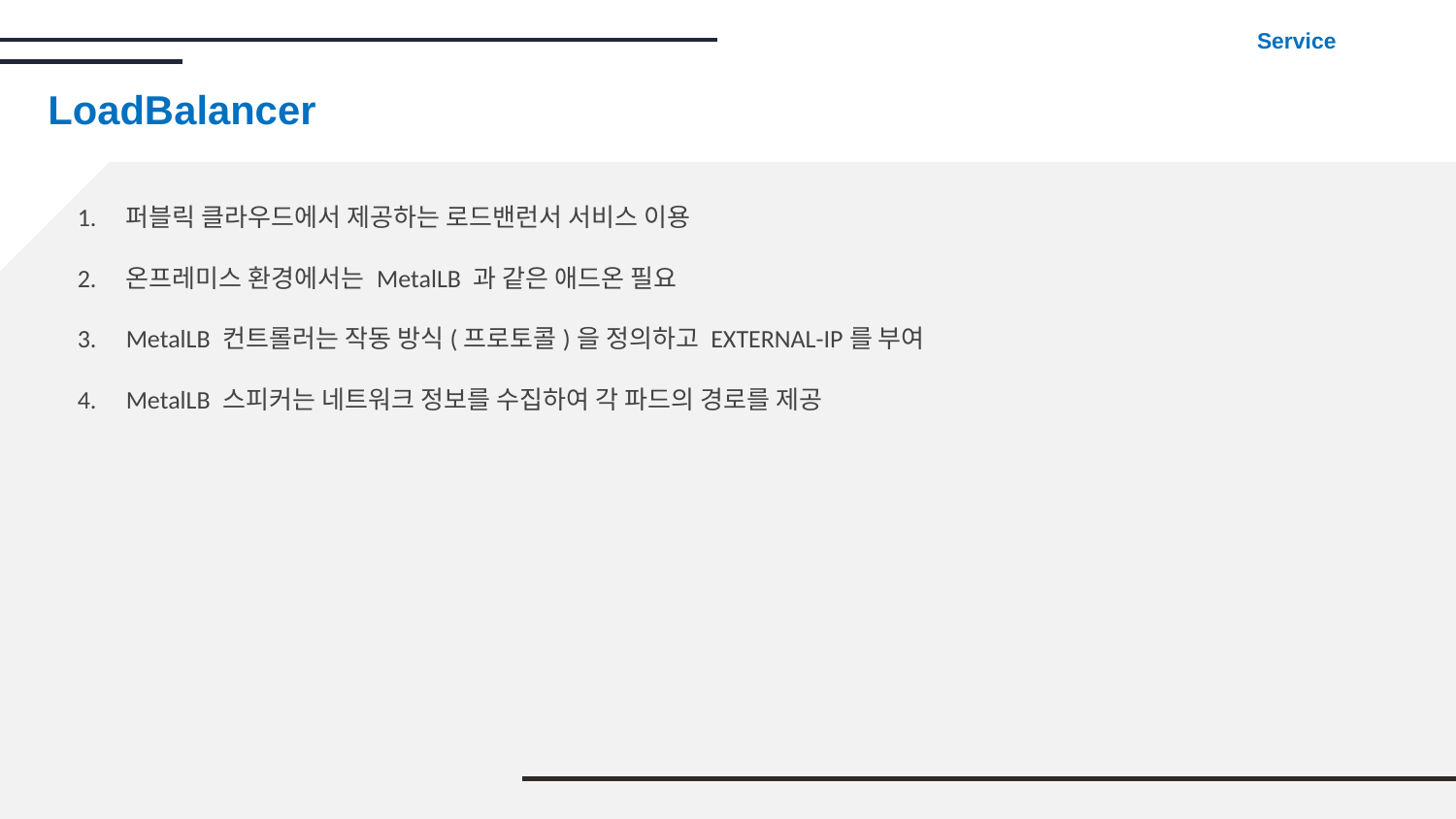

Service
LoadBalancer

퍼블릭 클라우드에서 제공하는 로드밴런서 서비스 이용

온프레미스 환경에서는 MetalLB 과 같은 애드온 필요

MetalLB 컨트롤러는 작동 방식(프로토콜)을 정의하고 EXTERNAL-IP를 부여

MetalLB 스피커는 네트워크 정보를 수집하여 각 파드의 경로를 제공